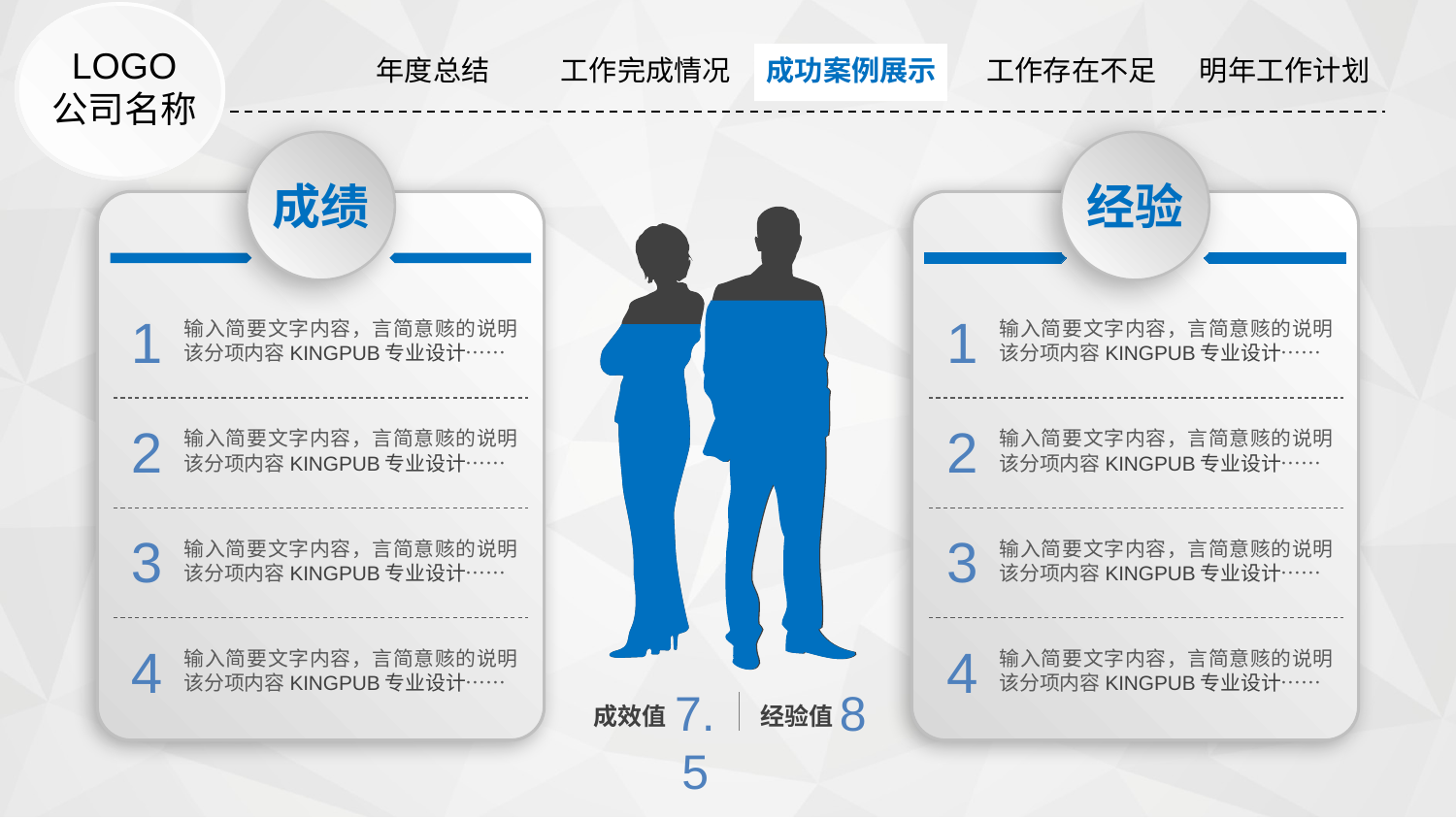

| 年度总结 | 工作完成情况 | 成功项目展示 | 工作存在不足 | 明年工作计划 |
| --- | --- | --- | --- | --- |

成功案例展示
LOGO
公司名称

成绩
经验

1
1
输入简要文字内容，言简意赅的说明该分项内容KINGPUB专业设计……
输入简要文字内容，言简意赅的说明该分项内容KINGPUB专业设计……

2
2
输入简要文字内容，言简意赅的说明该分项内容KINGPUB专业设计……
输入简要文字内容，言简意赅的说明该分项内容KINGPUB专业设计……
3
3
输入简要文字内容，言简意赅的说明该分项内容KINGPUB专业设计……
输入简要文字内容，言简意赅的说明该分项内容KINGPUB专业设计……
4
4
输入简要文字内容，言简意赅的说明该分项内容KINGPUB专业设计……
输入简要文字内容，言简意赅的说明该分项内容KINGPUB专业设计……
7.5
8
成效值
经验值